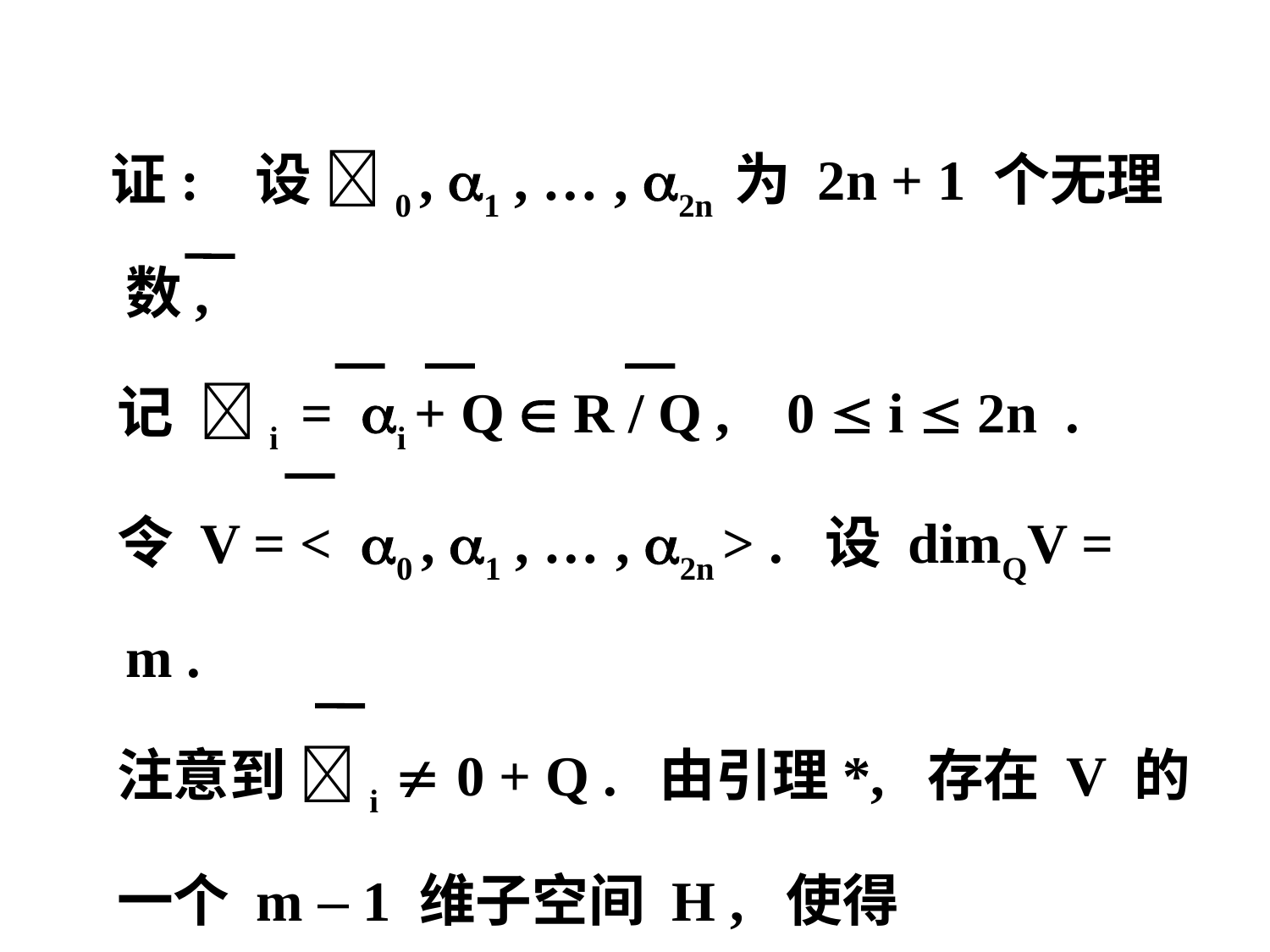

证:   设 α0 , α1 , … , α2n 为 2n + 1 个无理数,
  记  αi  =  αi + Q ∈ R / Q ,    0 ≤ i ≤ 2n  .
  令 V = <  α0 , α1 , … , α2n > .  设 dimQV = m .
  注意到 αi  ≠  0 + Q .  由引理*,  存在 V 的
  一个 m – 1 维子空间 H ,  使得
                 αi  ∉  H ,      ∀  0 ≤ i ≤ 2n .